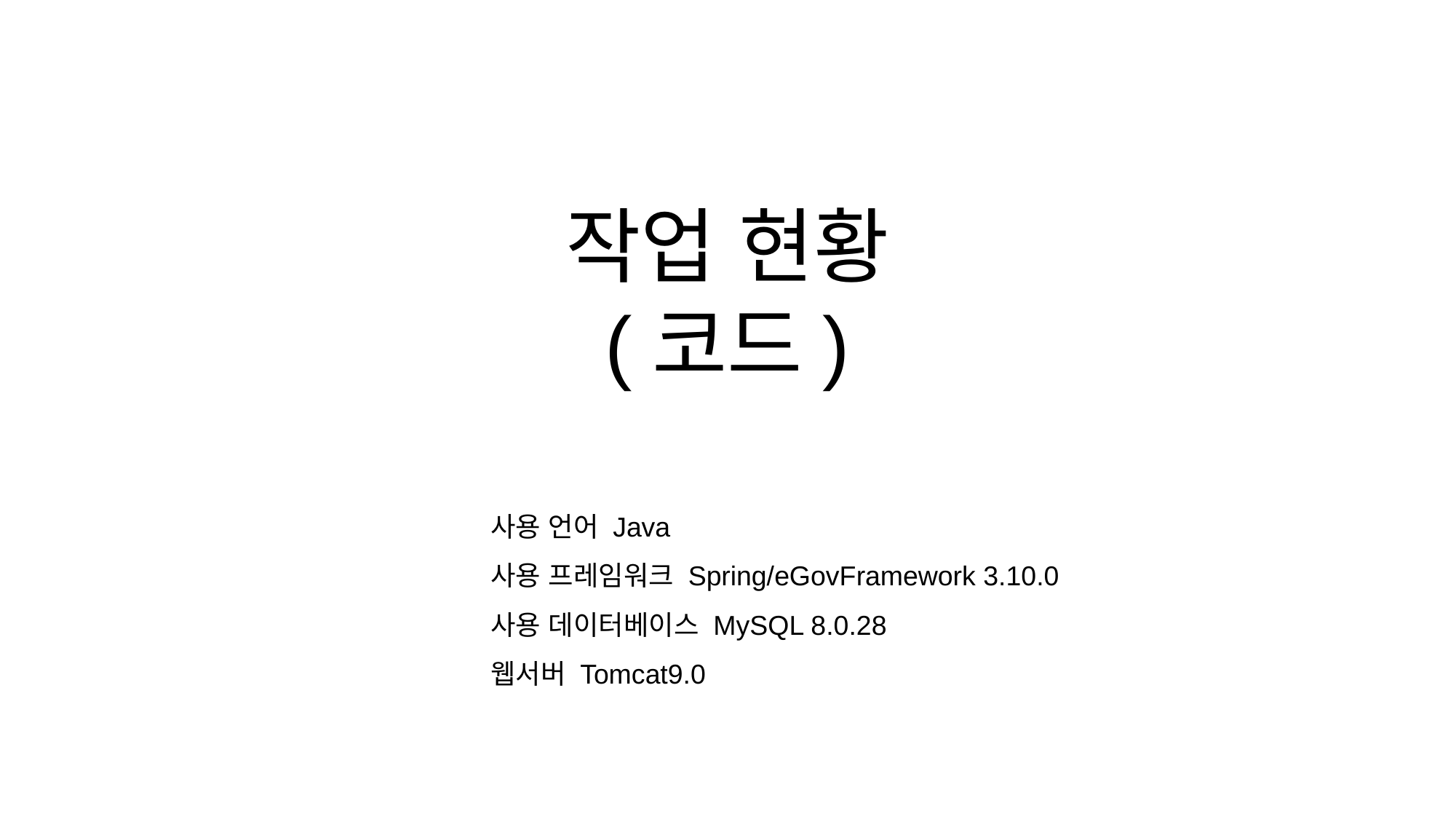

작업 현황
(코드)
사용 언어 Java
사용 프레임워크 Spring/eGovFramework 3.10.0
사용 데이터베이스 MySQL 8.0.28
웹서버 Tomcat9.0